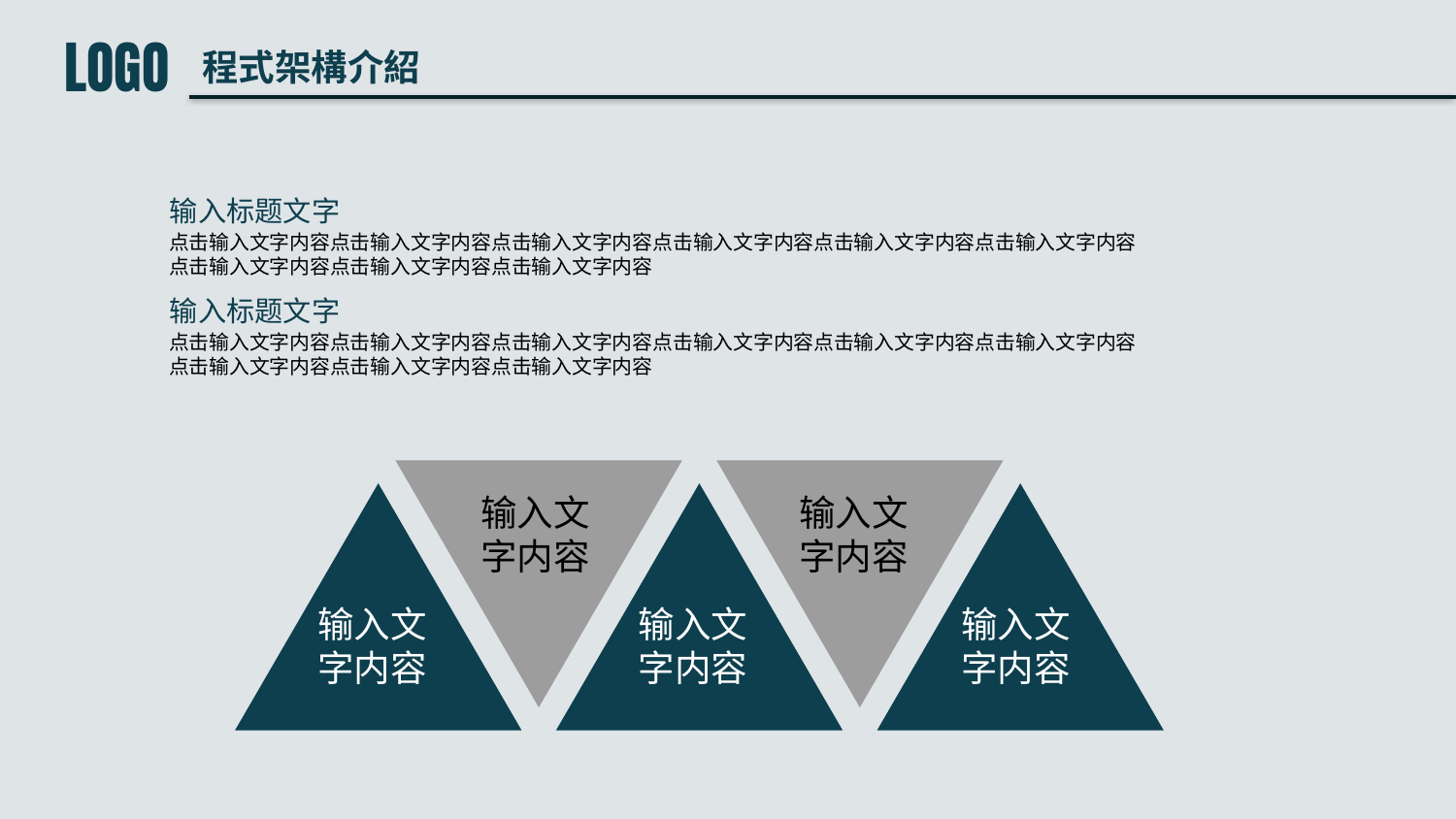

输入标题文字
点击输入文字内容点击输入文字内容点击输入文字内容点击输入文字内容点击输入文字内容点击输入文字内容
点击输入文字内容点击输入文字内容点击输入文字内容
输入标题文字
点击输入文字内容点击输入文字内容点击输入文字内容点击输入文字内容点击输入文字内容点击输入文字内容
点击输入文字内容点击输入文字内容点击输入文字内容

输入文
字内容

输入文
字内容

输入文
字内容

输入文
字内容

输入文
字内容